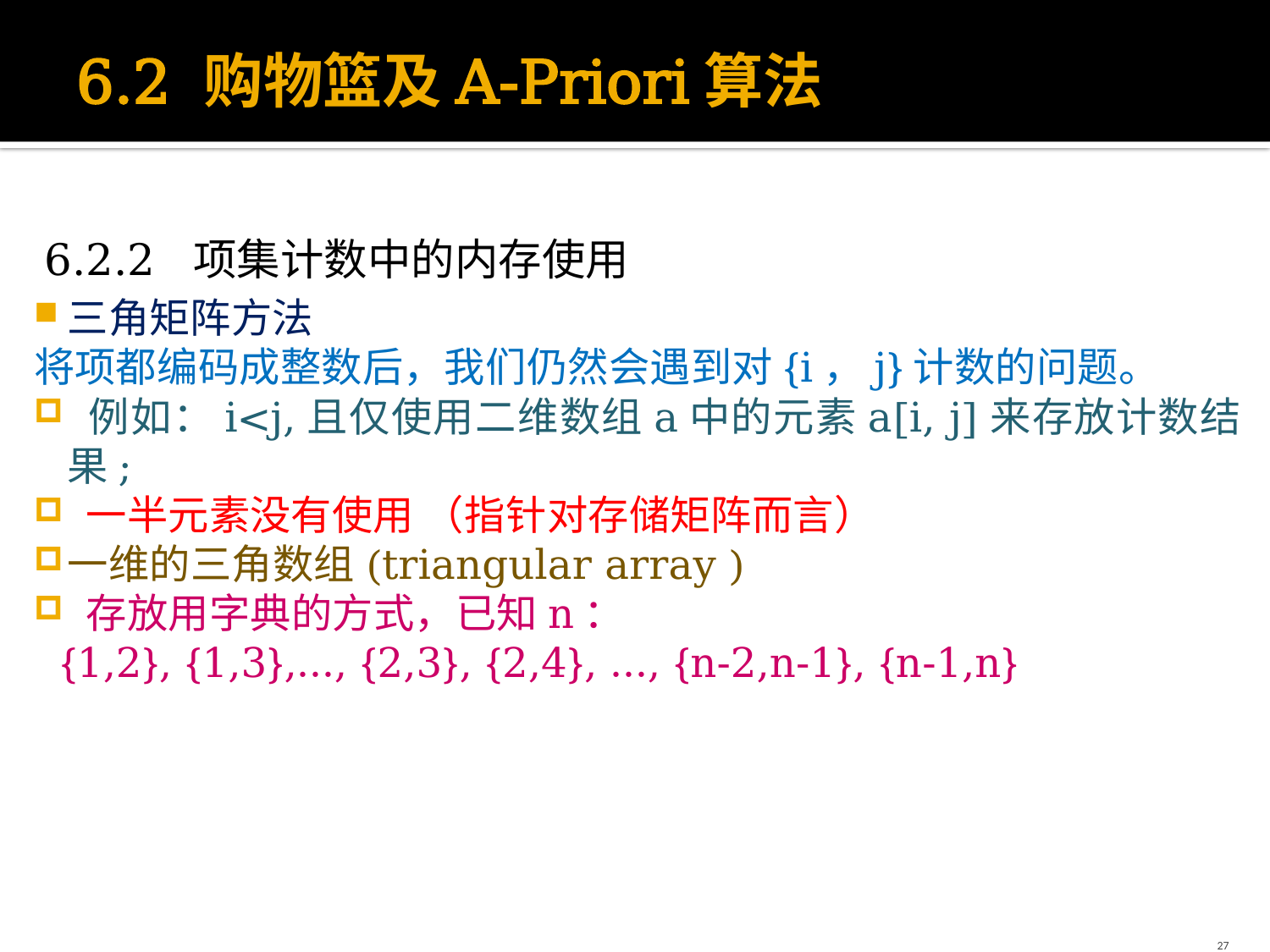

# 6.2 购物篮及A-Priori算法
6.2.2  项集计数中的内存使用
三角矩阵方法
将项都编码成整数后，我们仍然会遇到对{i，j}计数的问题。
 例如：i<j,且仅使用二维数组a中的元素a[i, j]来存放计数结果;
 一半元素没有使用 （指针对存储矩阵而言）
一维的三角数组(triangular array )
 存放用字典的方式，已知n：
  {1,2}, {1,3},…, {2,3}, {2,4}, …, {n-2,n-1}, {n-1,n}

27